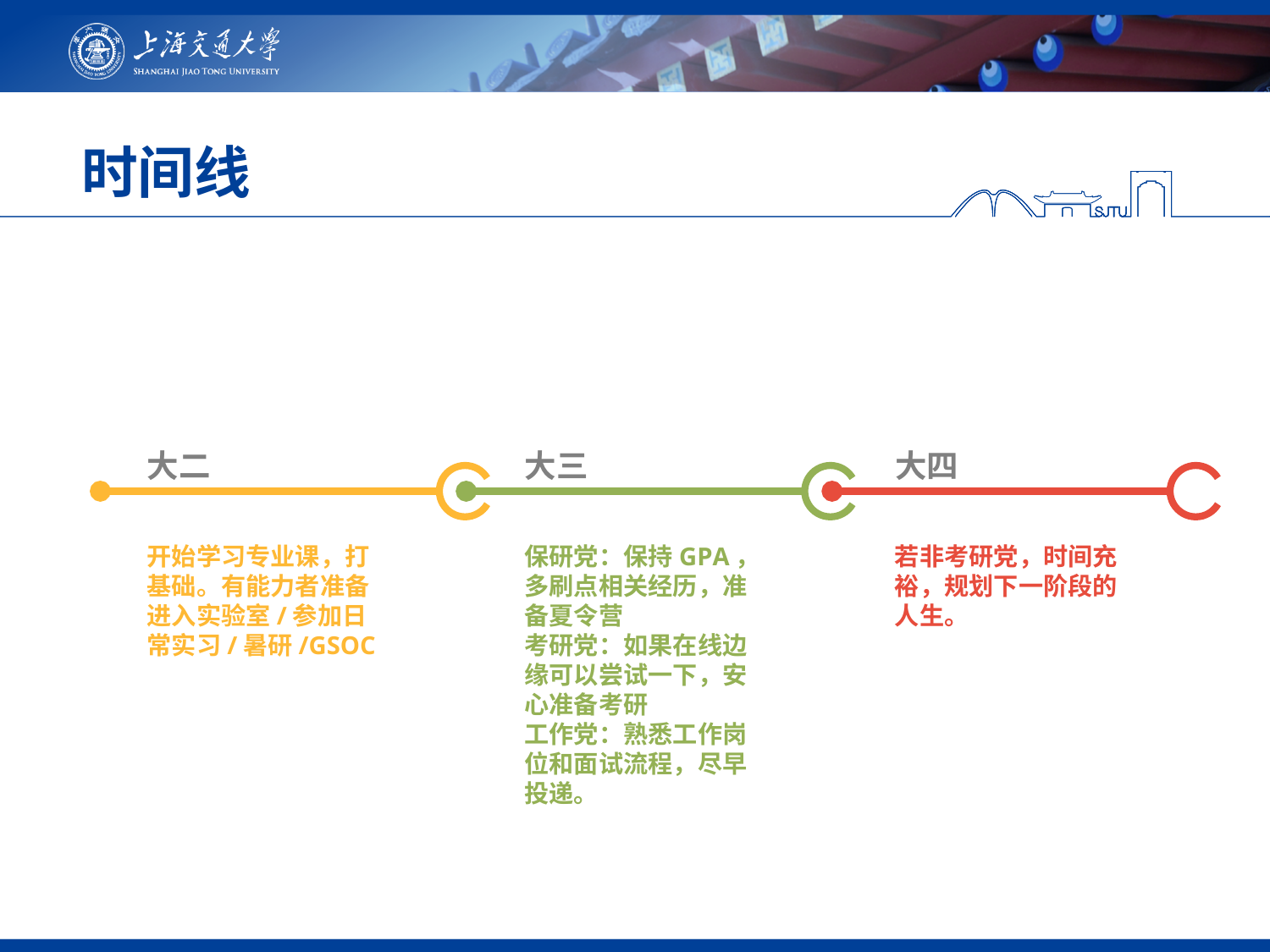

# 时间线
大三
大四
大二

保研党：保持GPA，多刷点相关经历，准备夏令营
考研党：如果在线边缘可以尝试一下，安心准备考研
工作党：熟悉工作岗位和面试流程，尽早投递。
若非考研党，时间充裕，规划下一阶段的人生。
开始学习专业课，打基础。有能力者准备进入实验室/参加日常实习/暑研/GSOC